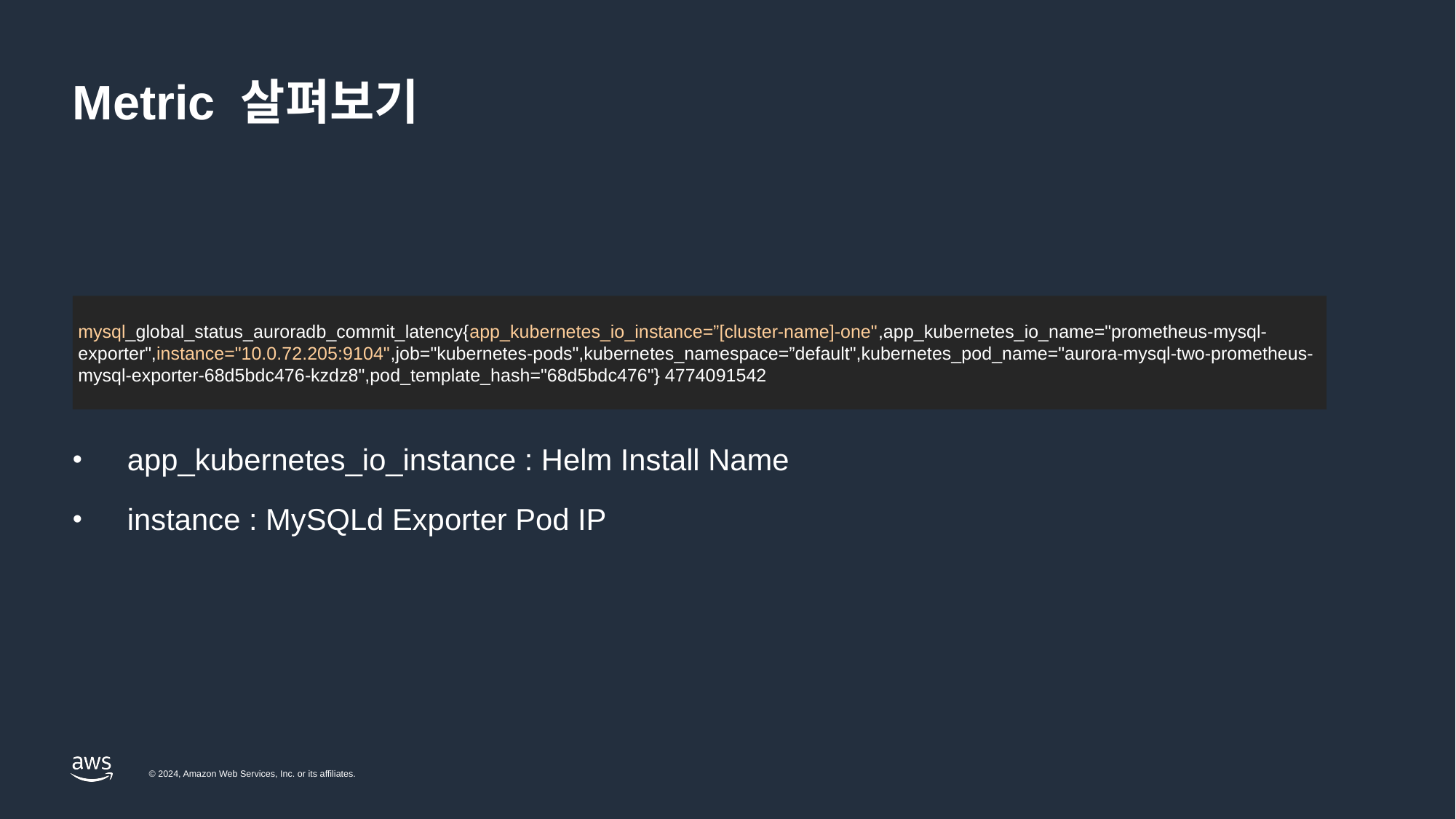

# Metric 살펴보기
mysql_global_status_auroradb_commit_latency{app_kubernetes_io_instance=”[cluster-name]-one",app_kubernetes_io_name="prometheus-mysql-exporter",instance="10.0.72.205:9104",job="kubernetes-pods",kubernetes_namespace=”default",kubernetes_pod_name="aurora-mysql-two-prometheus-mysql-exporter-68d5bdc476-kzdz8",pod_template_hash="68d5bdc476"} 4774091542
app_kubernetes_io_instance : Helm Install Name
instance : MySQLd Exporter Pod IP